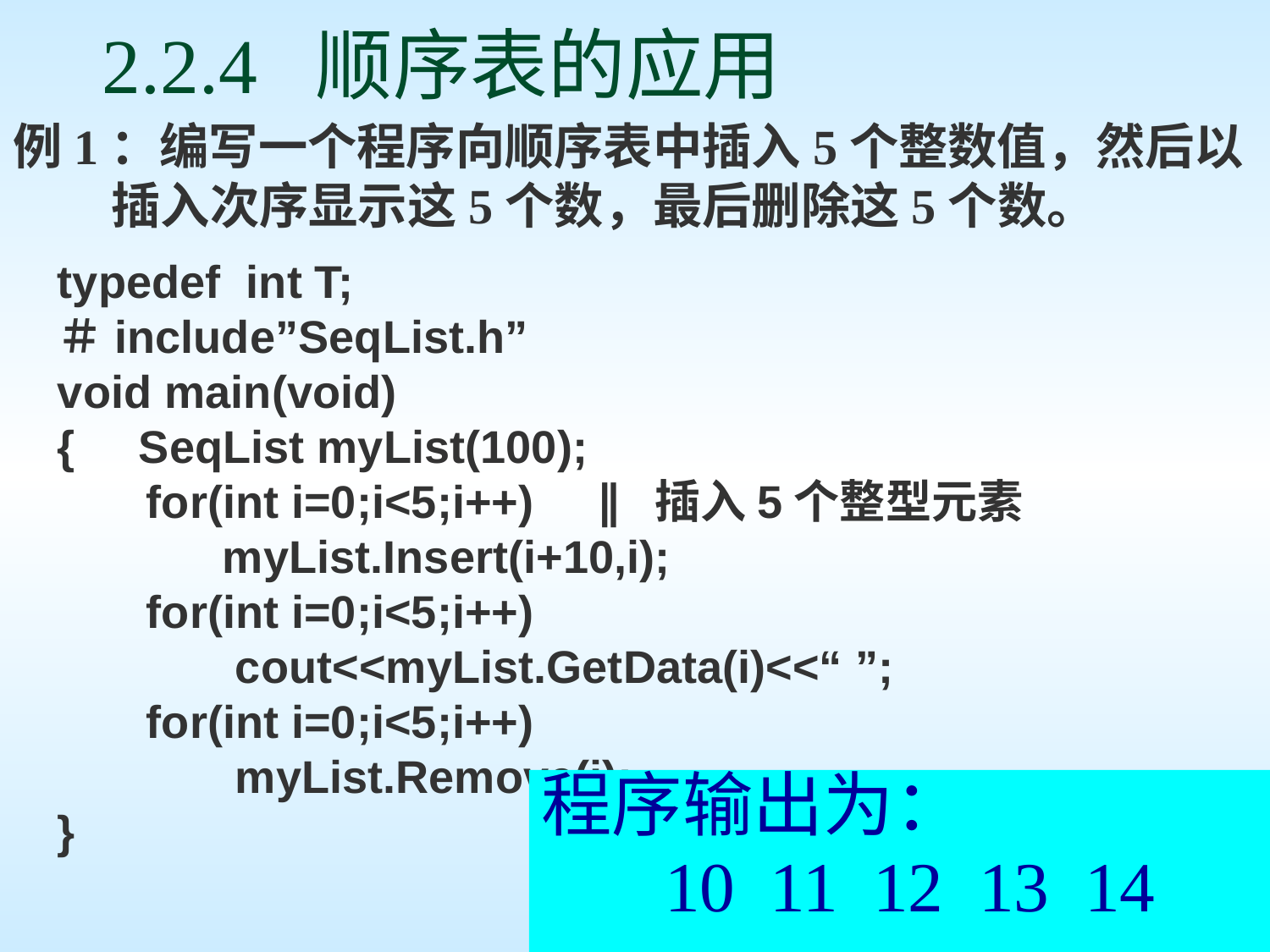

# 2.2.4  顺序表的应用
例1：编写一个程序向顺序表中插入5个整数值，然后以插入次序显示这5个数，最后删除这5个数。

typedef  int T;
＃include”SeqList.h”
void main(void)
{     SeqList myList(100);
       for(int i=0;i<5;i++)     ∥插入5个整型元素
             myList.Insert(i+10,i);
       for(int i=0;i<5;i++)
              cout<<myList.GetData(i)<<“ ”;
       for(int i=0;i<5;i++)
              myList.Remove(i);
}
程序输出为：
       10  11  12  13  14